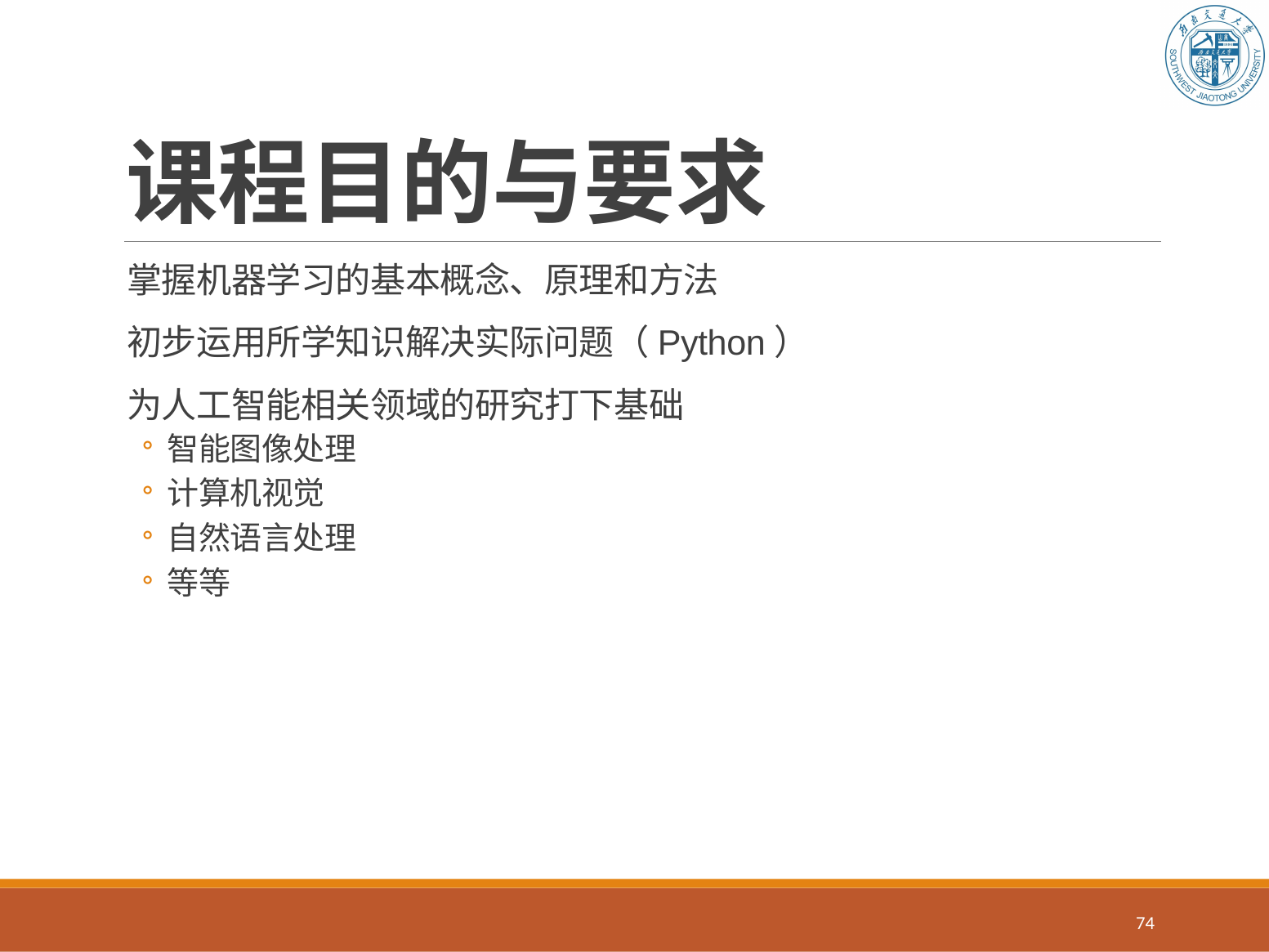

# 课程目的与要求
掌握机器学习的基本概念、原理和方法
初步运用所学知识解决实际问题（Python）
为人工智能相关领域的研究打下基础
智能图像处理
计算机视觉
自然语言处理
等等

74